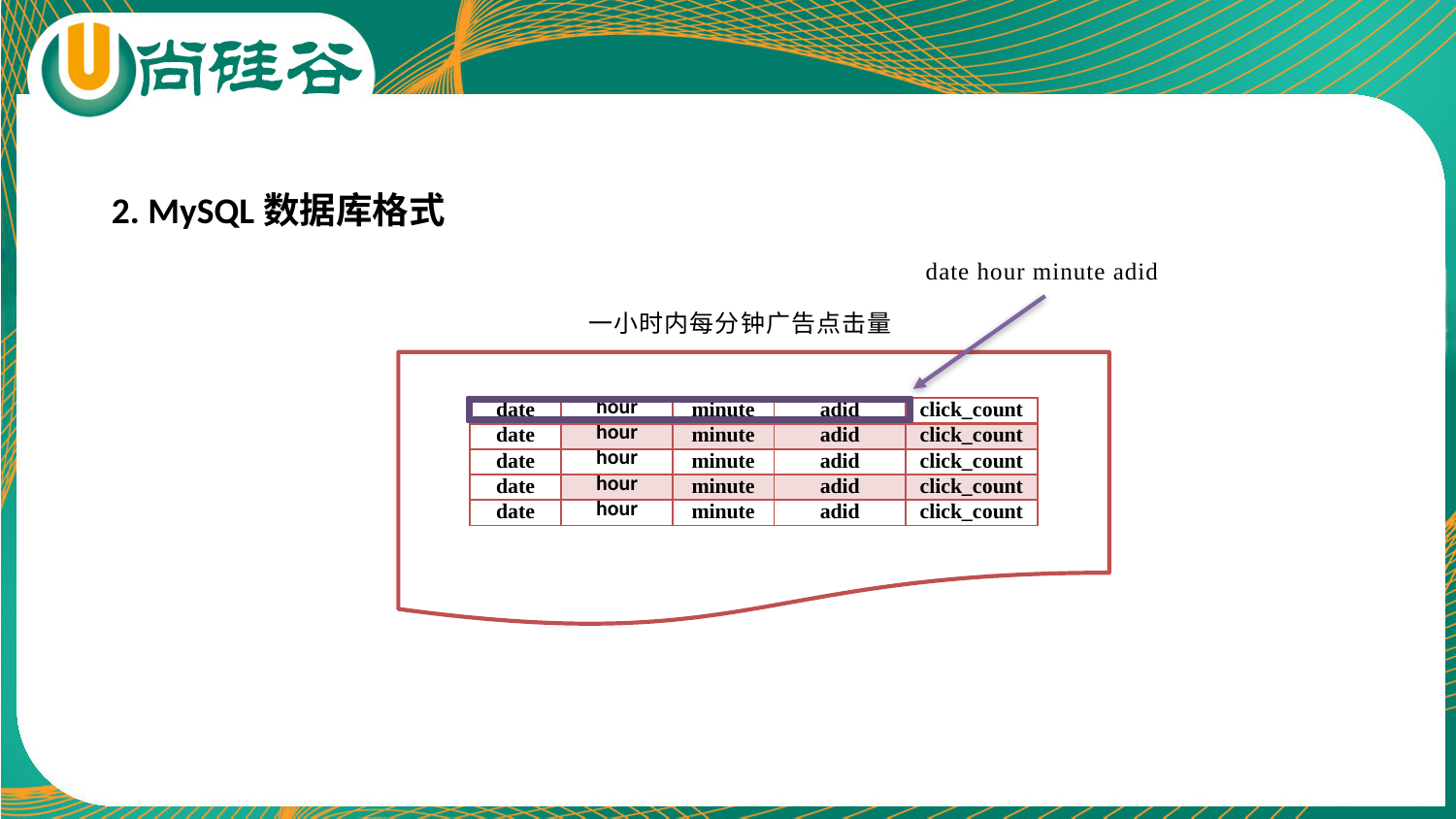

2. MySQL数据库格式
date hour minute adid
一小时内每分钟广告点击量

| date | hour | minute | adid | click\_count |
| --- | --- | --- | --- | --- |
| date | hour | minute | adid | click\_count |
| date | hour | minute | adid | click\_count |
| date | hour | minute | adid | click\_count |
| date | hour | minute | adid | click\_count |